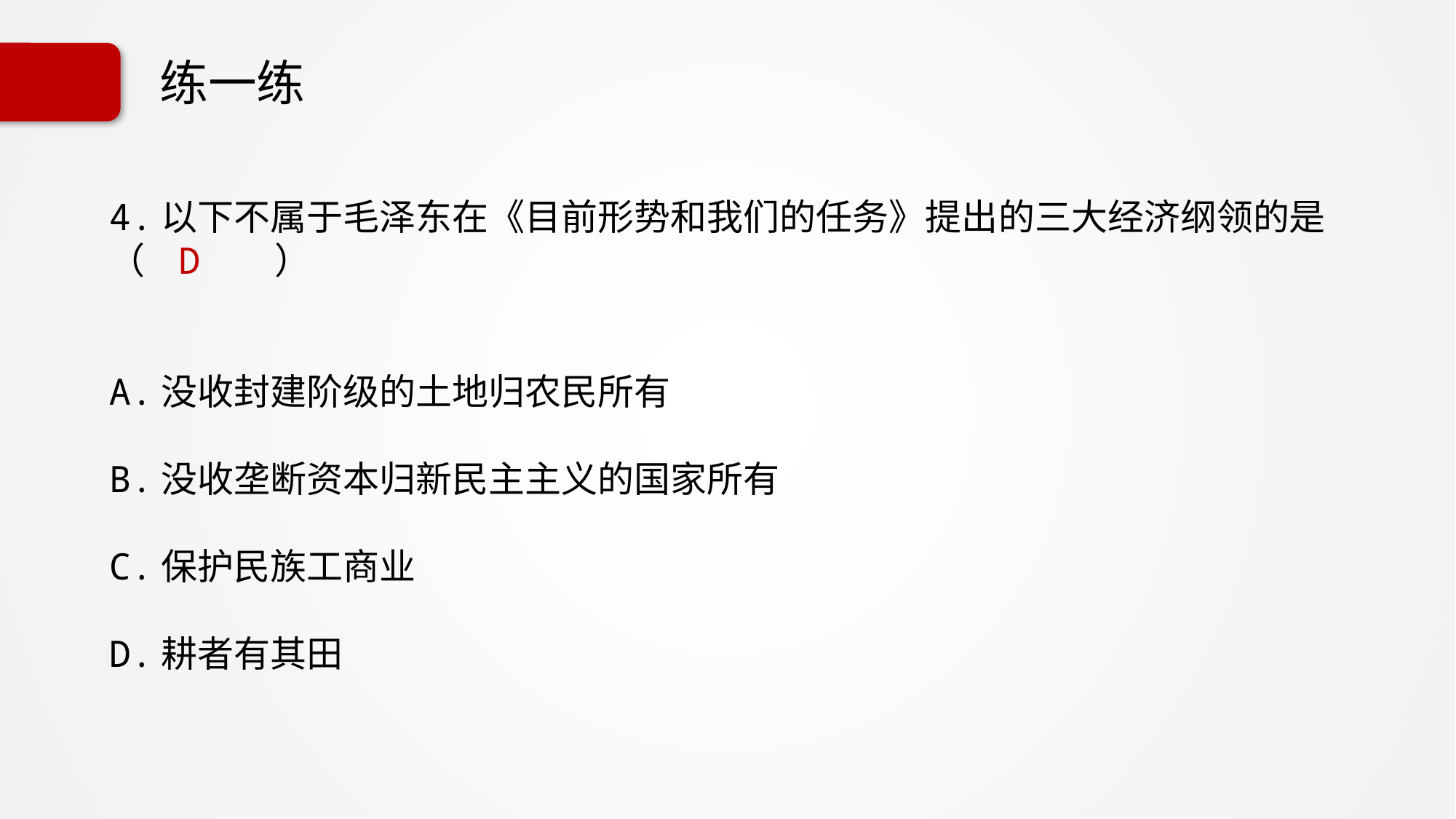

# 练一练
4.以下不属于毛泽东在《目前形势和我们的任务》提出的三大经济纲领的是（   D   ）

A.没收封建阶级的土地归农民所有

B.没收垄断资本归新民主主义的国家所有

C.保护民族工商业

D.耕者有其田